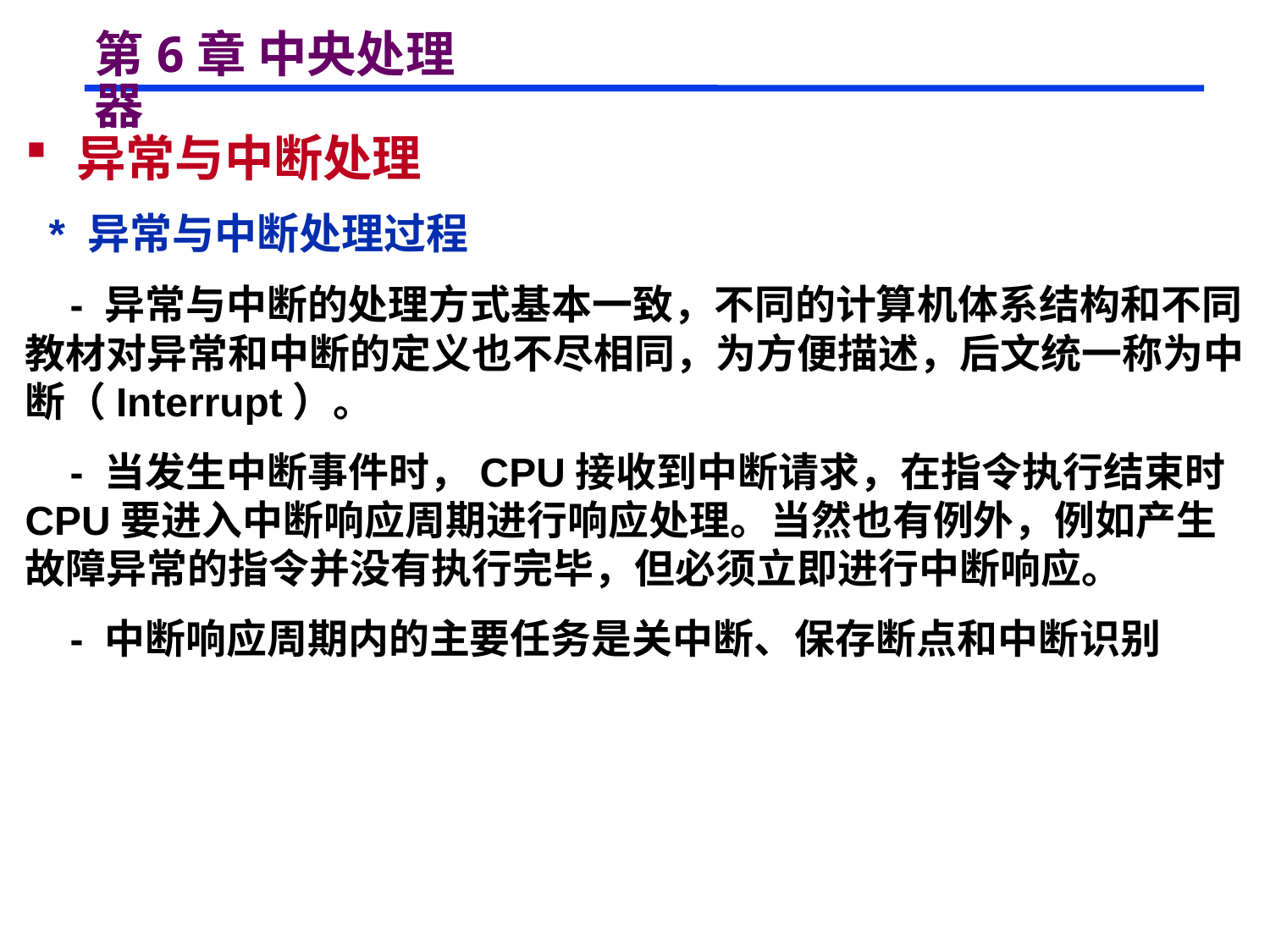

# 第6章 中央处理器
 异常与中断处理
  * 异常与中断处理过程
    - 异常与中断的处理方式基本一致，不同的计算机体系结构和不同教材对异常和中断的定义也不尽相同，为方便描述，后文统一称为中断（Interrupt）。
    - 当发生中断事件时，CPU接收到中断请求，在指令执行结束时CPU要进入中断响应周期进行响应处理。当然也有例外，例如产生故障异常的指令并没有执行完毕，但必须立即进行中断响应。
    - 中断响应周期内的主要任务是关中断、保存断点和中断识别